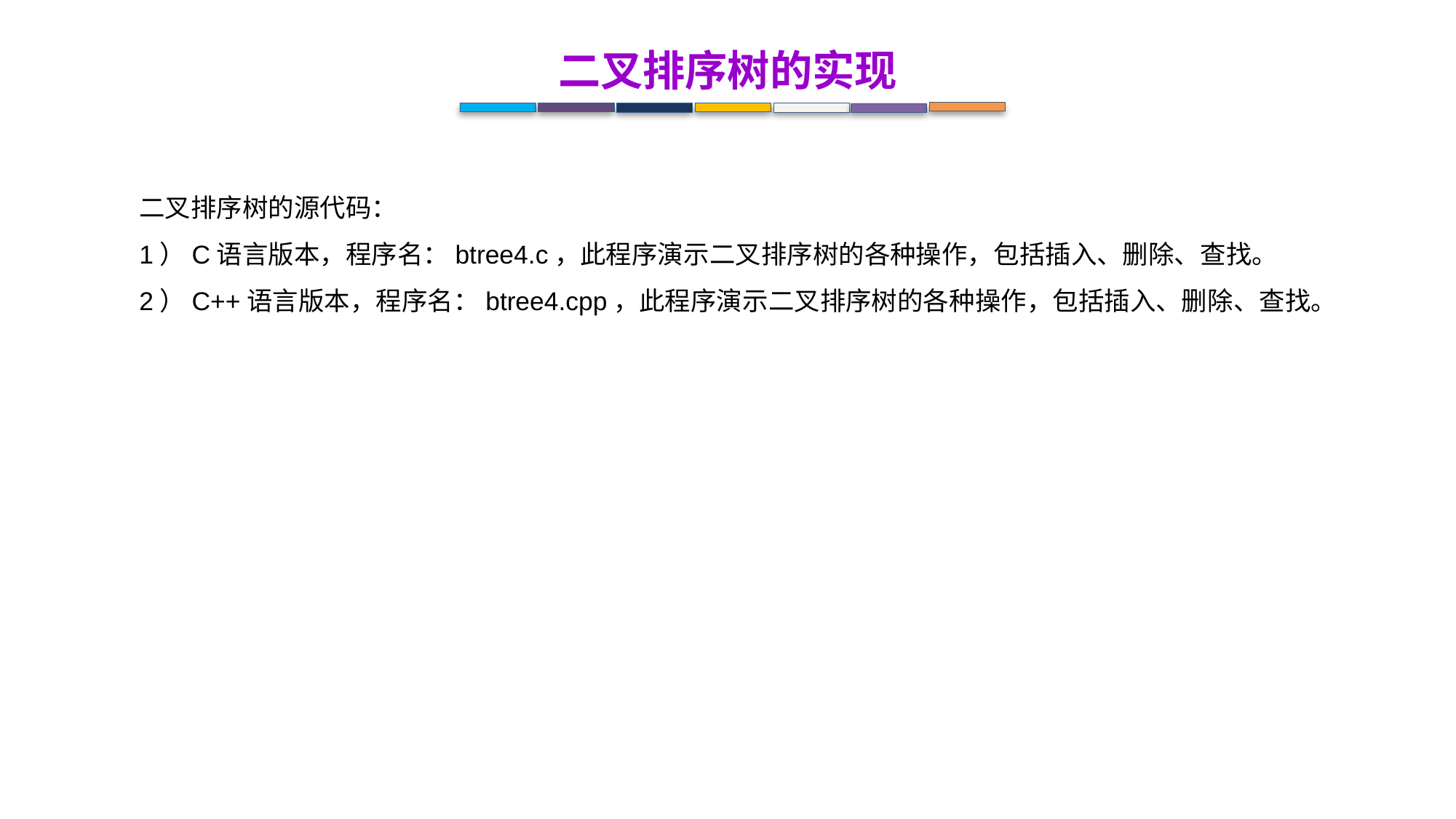

二叉排序树的实现

二叉排序树的源代码：
1）C语言版本，程序名：btree4.c，此程序演示二叉排序树的各种操作，包括插入、删除、查找。
2）C++语言版本，程序名：btree4.cpp，此程序演示二叉排序树的各种操作，包括插入、删除、查找。